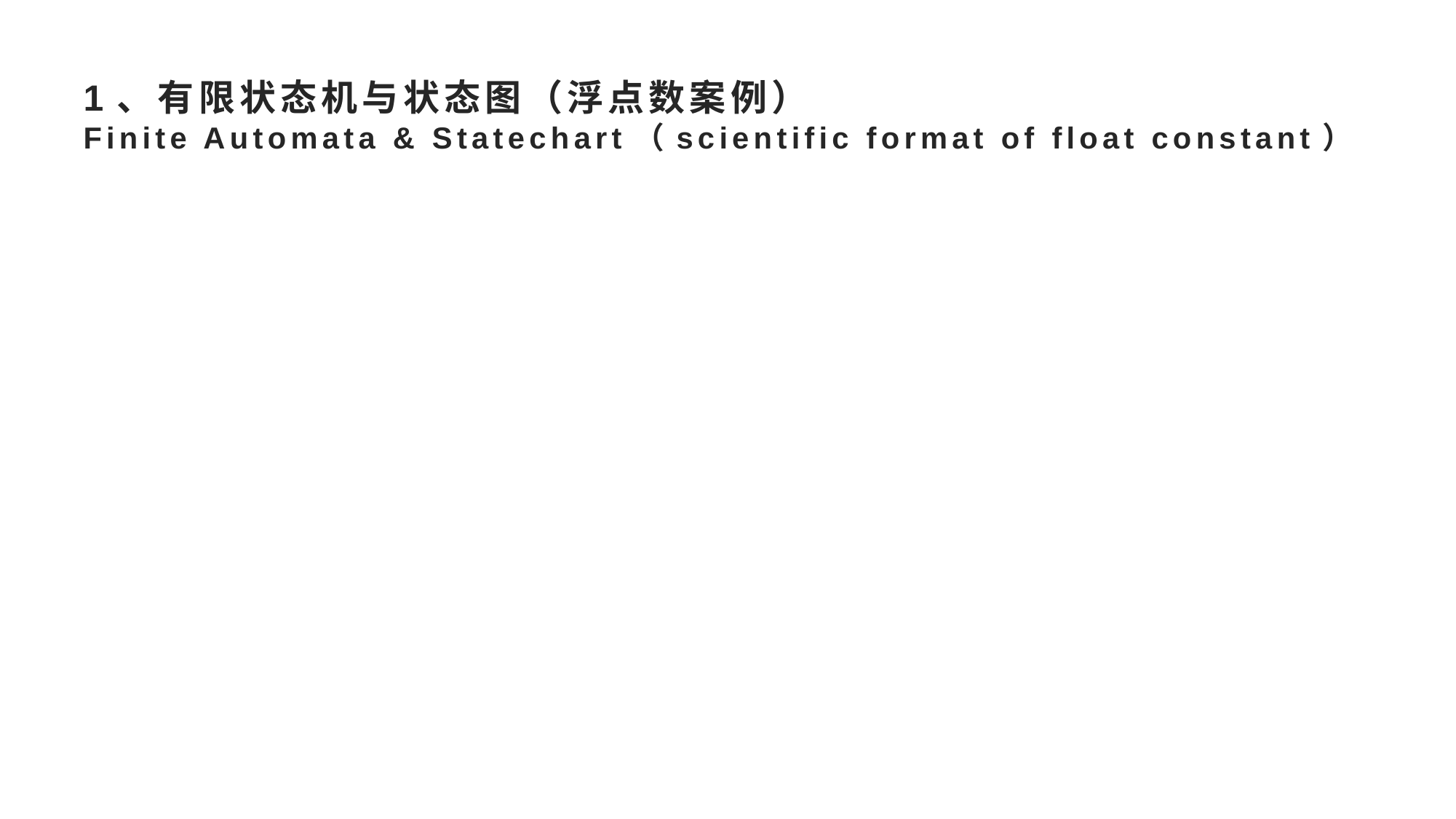

# 1、有限状态机与状态图（浮点数案例） Finite Automata & Statechart（scientific format of float constant）

7